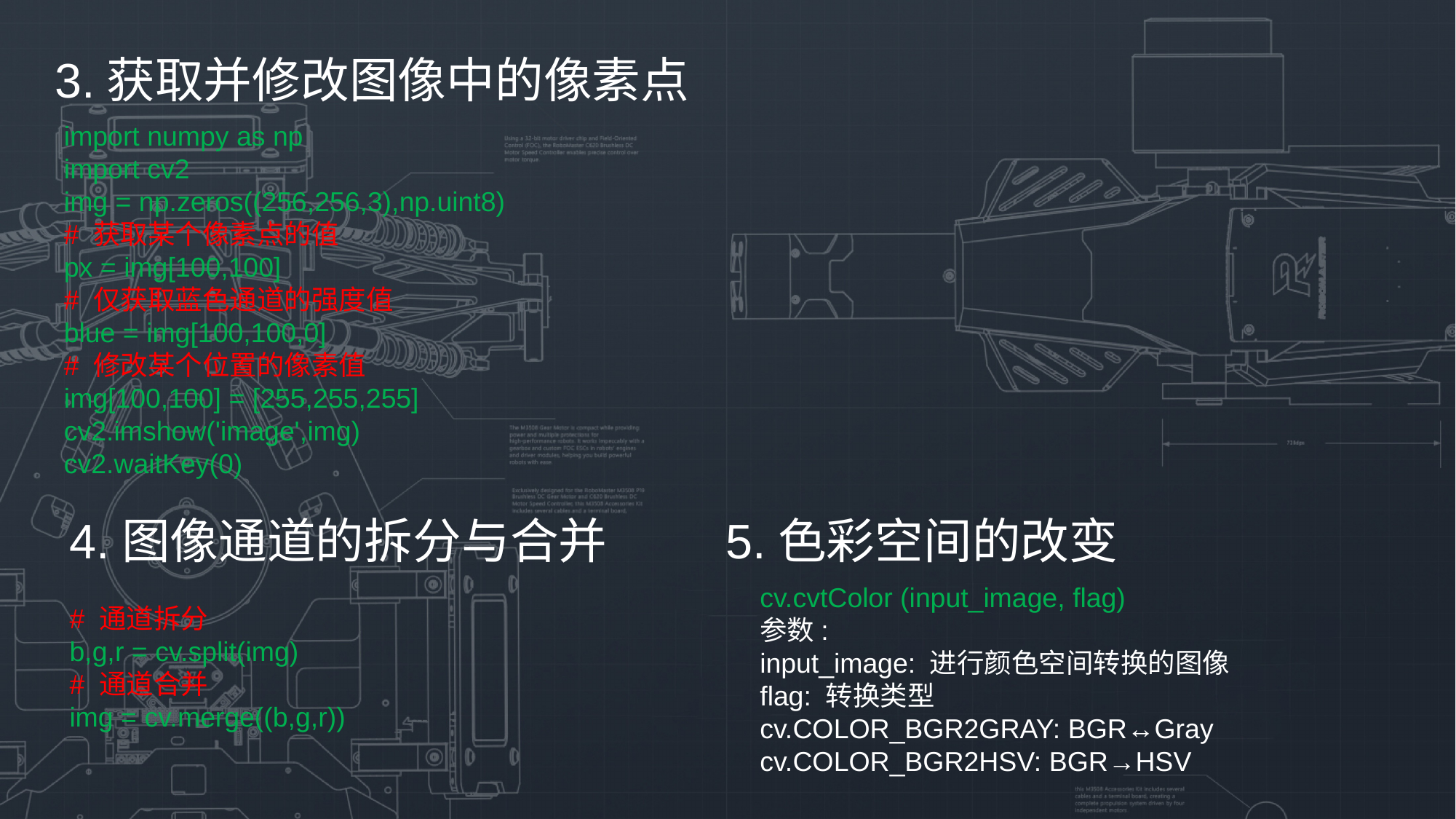

3.获取并修改图像中的像素点
import numpy as np
import cv2
img = np.zeros((256,256,3),np.uint8)
# 获取某个像素点的值
px = img[100,100]
# 仅获取蓝色通道的强度值
blue = img[100,100,0]
# 修改某个位置的像素值
img[100,100] = [255,255,255]
cv2.imshow('image',img)
cv2.waitKey(0)
4.图像通道的拆分与合并
5.色彩空间的改变
cv.cvtColor (input_image, flag)
参数:
input_image: 进行颜色空间转换的图像
flag: 转换类型
cv.COLOR_BGR2GRAY: BGR↔Gray
cv.COLOR_BGR2HSV: BGR→HSV
# 通道拆分
b,g,r = cv.split(img)
# 通道合并
img = cv.merge((b,g,r))